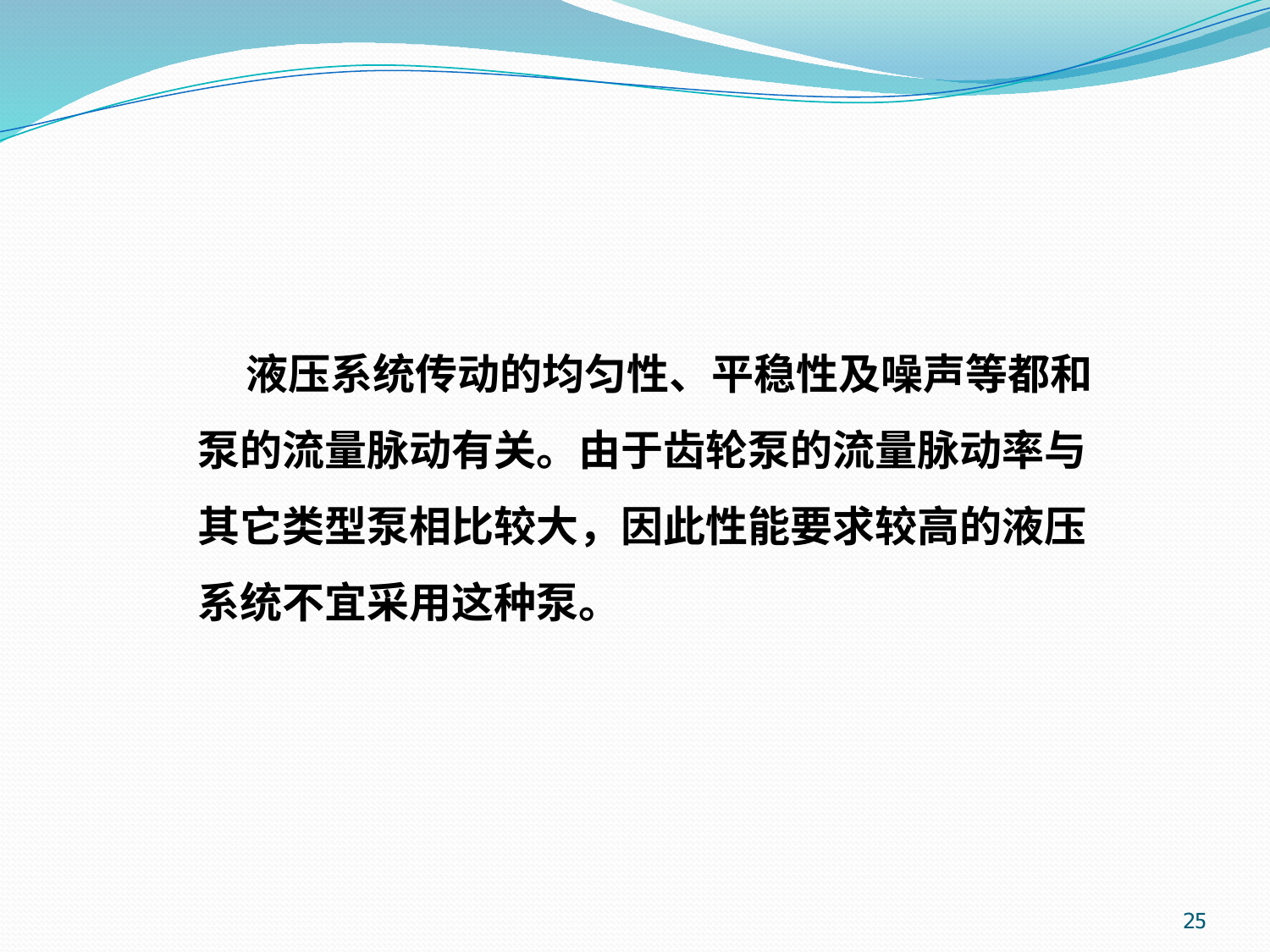

液压系统传动的均匀性、平稳性及噪声等都和泵的流量脉动有关。由于齿轮泵的流量脉动率与其它类型泵相比较大，因此性能要求较高的液压系统不宜采用这种泵。
25